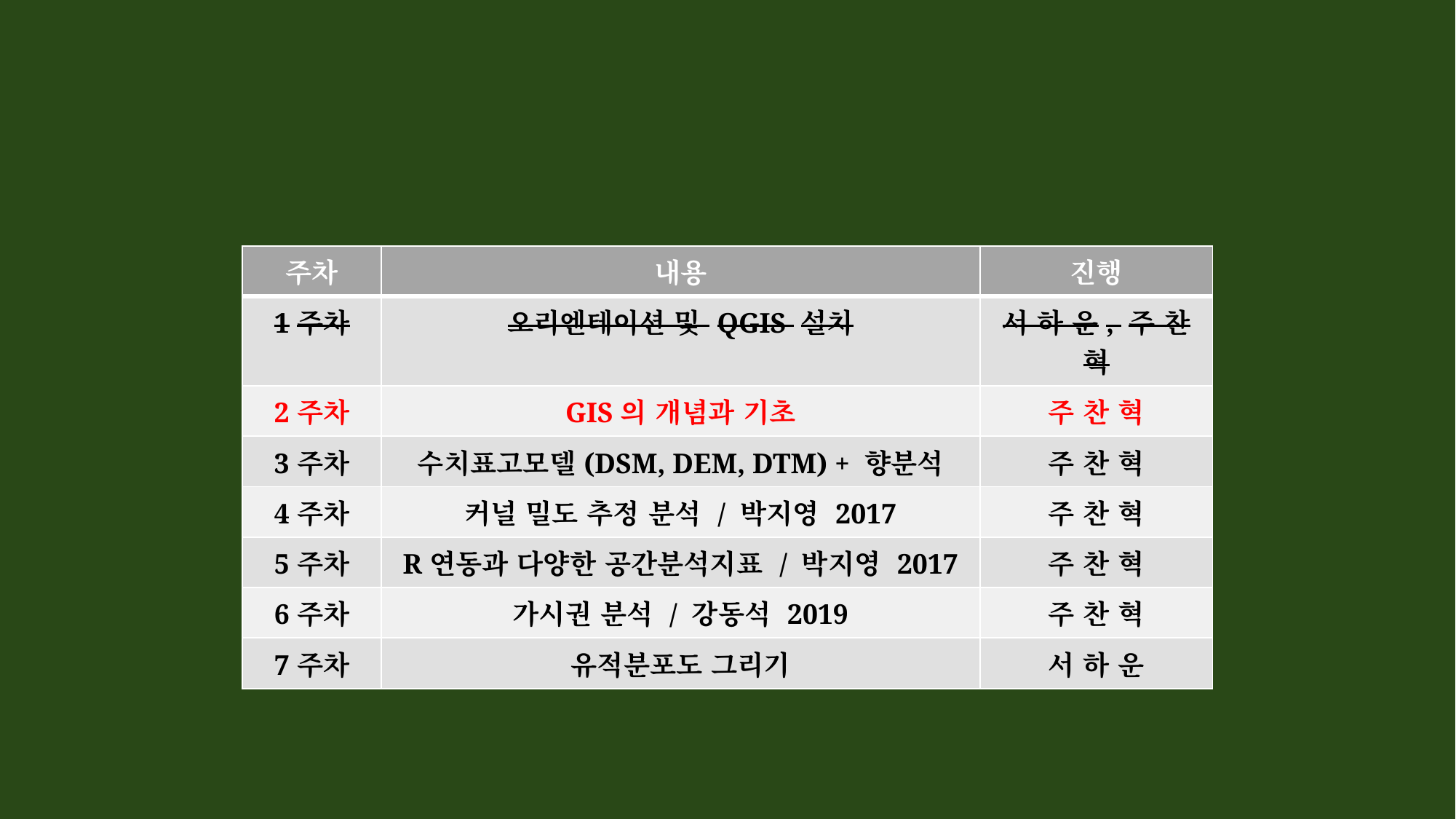

| 주차 | 내용 | 진행 |
| --- | --- | --- |
| 1주차 | 오리엔테이션 및 QGIS 설치 | 서 하 운, 주 찬 혁 |
| 2주차 | GIS의 개념과 기초 | 주 찬 혁 |
| 3주차 | 수치표고모델(DSM, DEM, DTM) + 향분석 | 주 찬 혁 |
| 4주차 | 커널 밀도 추정 분석 / 박지영 2017 | 주 찬 혁 |
| 5주차 | R연동과 다양한 공간분석지표 / 박지영 2017 | 주 찬 혁 |
| 6주차 | 가시권 분석 / 강동석 2019 | 주 찬 혁 |
| 7주차 | 유적분포도 그리기 | 서 하 운 |